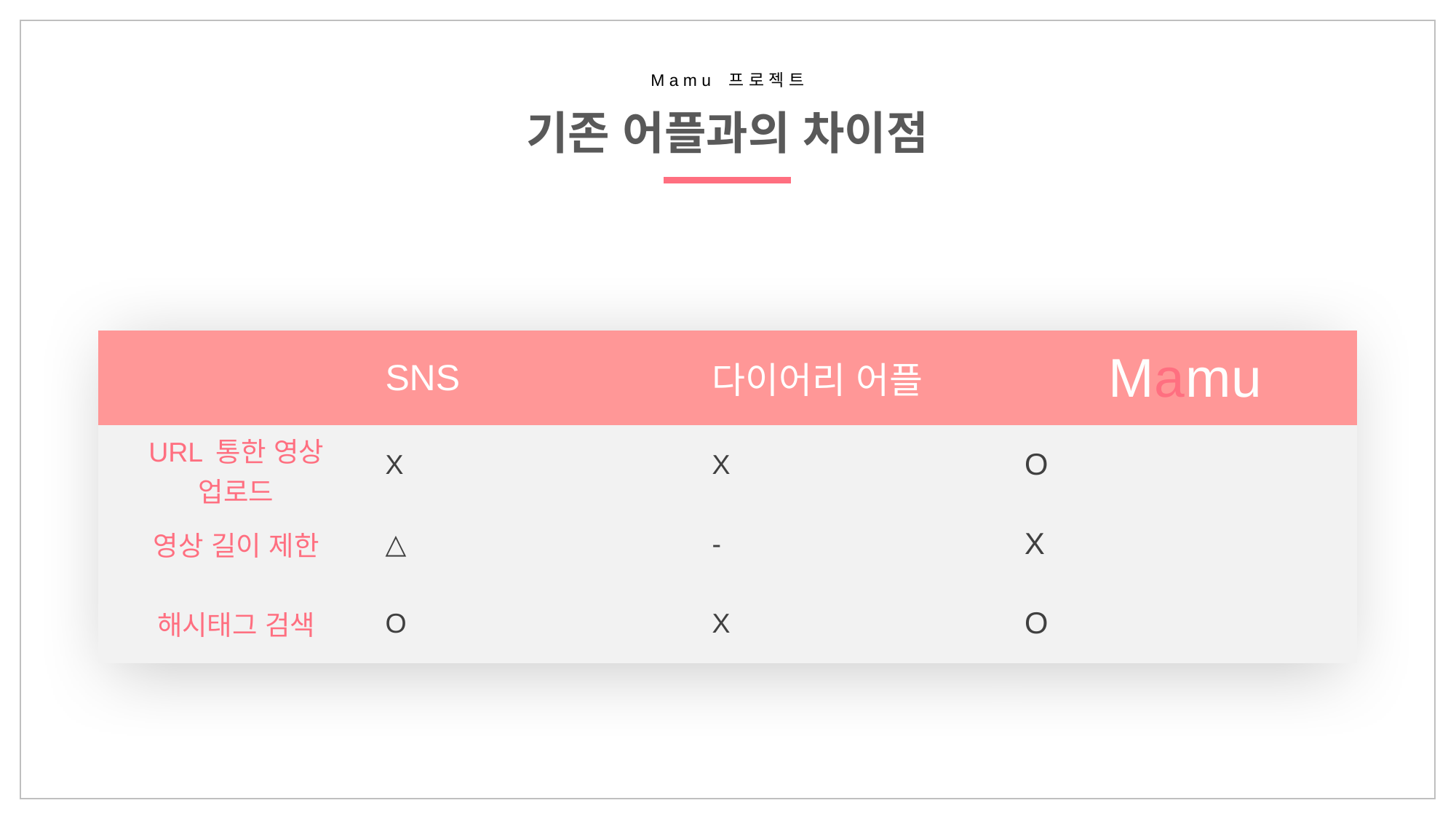

Mamu 프로젝트
기존 어플과의 차이점

|  | SNS | 다이어리 어플 | Mamu |
| --- | --- | --- | --- |
| URL 통한 영상 업로드 | X | X | O |
| 영상 길이 제한 | △ | - | X |
| 해시태그 검색 | O | X | O |